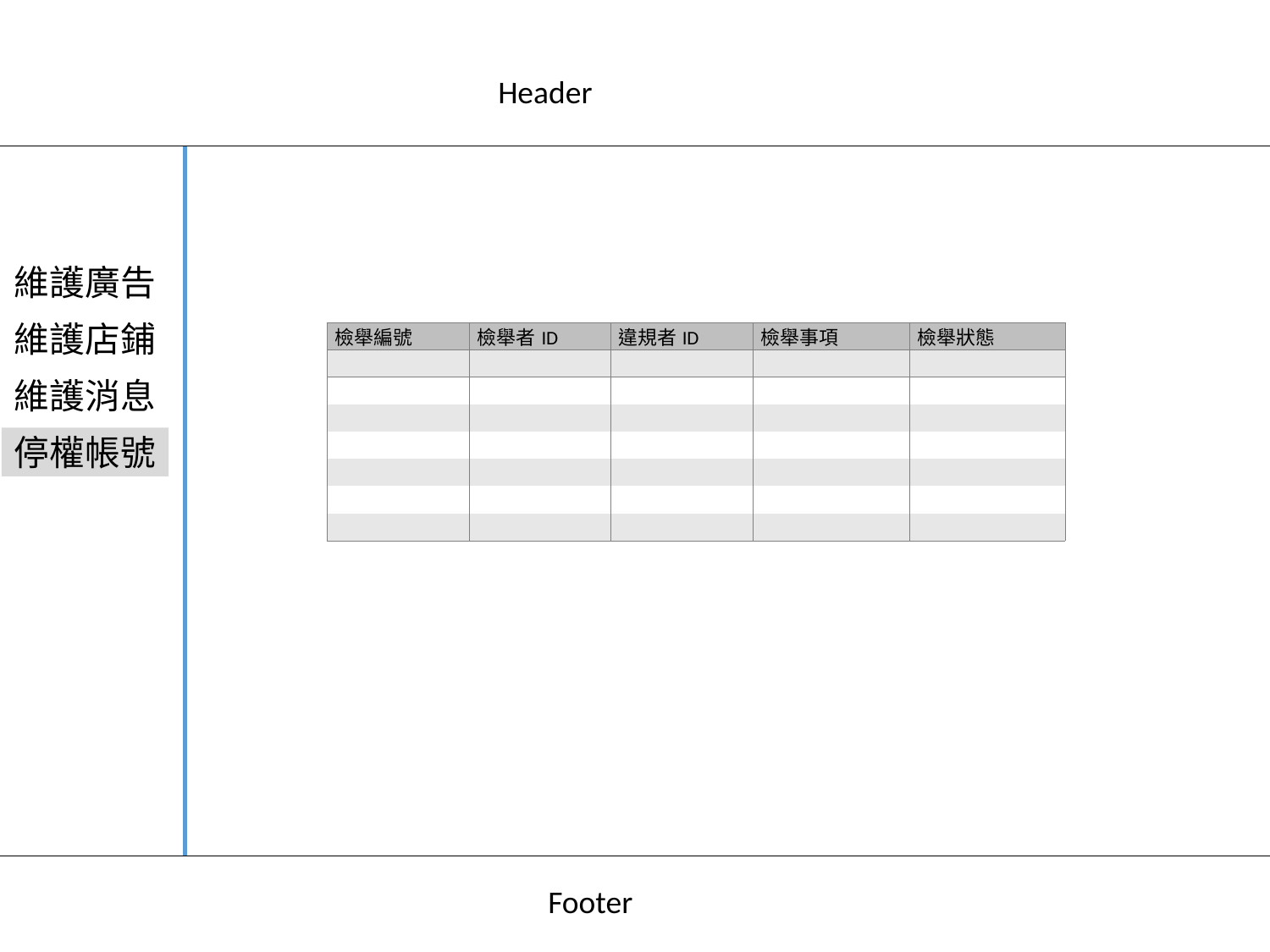

Header
維護廣告
維護店鋪
| 檢舉編號 | 檢舉者ID | 違規者ID | 檢舉事項 | 檢舉狀態 |
| --- | --- | --- | --- | --- |
|  |  |  |  |  |
|  |  |  |  |  |
|  |  |  |  |  |
|  |  |  |  |  |
|  |  |  |  |  |
|  |  |  |  |  |
|  |  |  |  |  |
維護消息
停權帳號
Footer